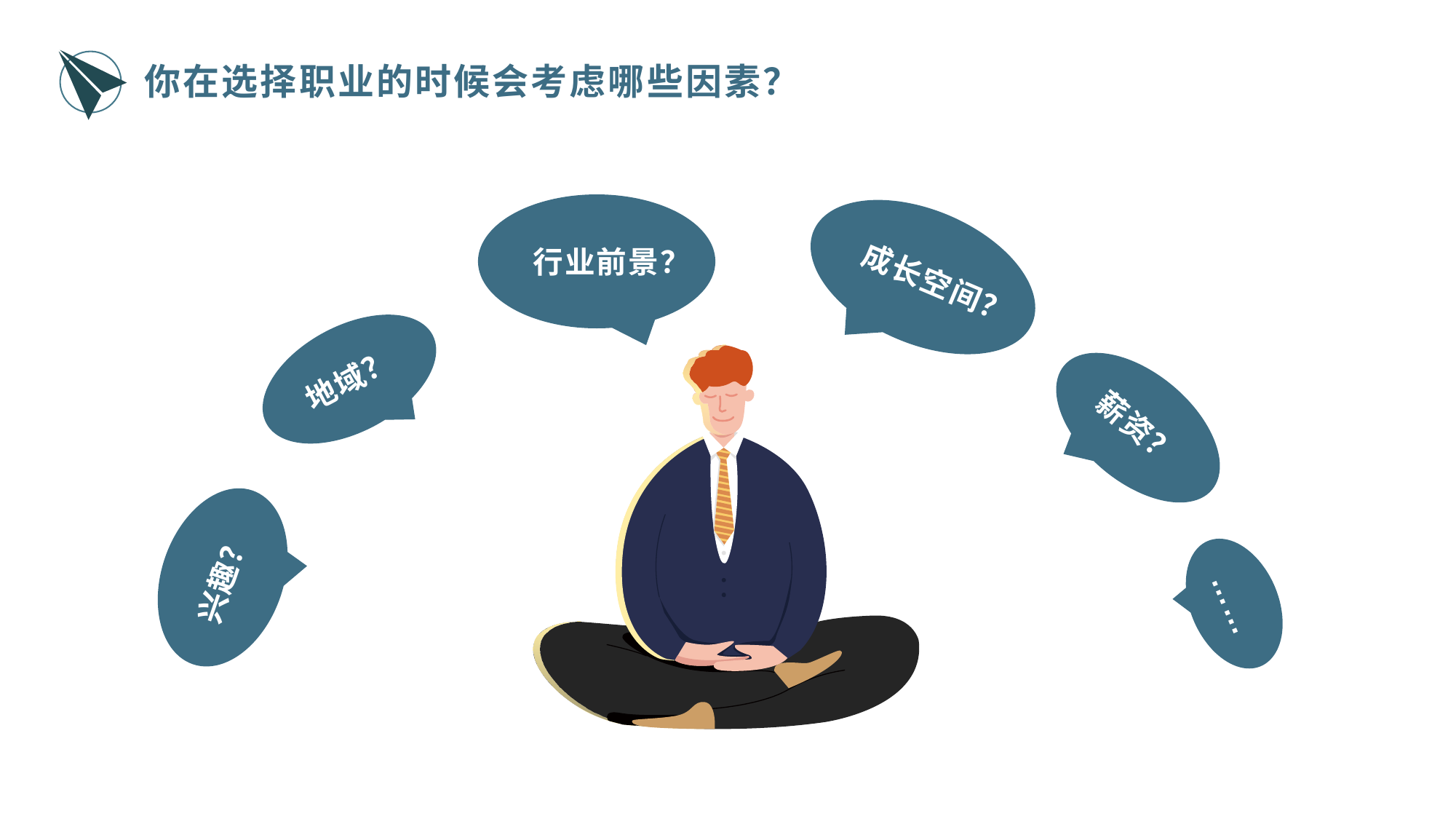

你在选择职业的时候会考虑哪些因素？
行业前景？
成长空间？
地域？

薪资？
兴趣？
……